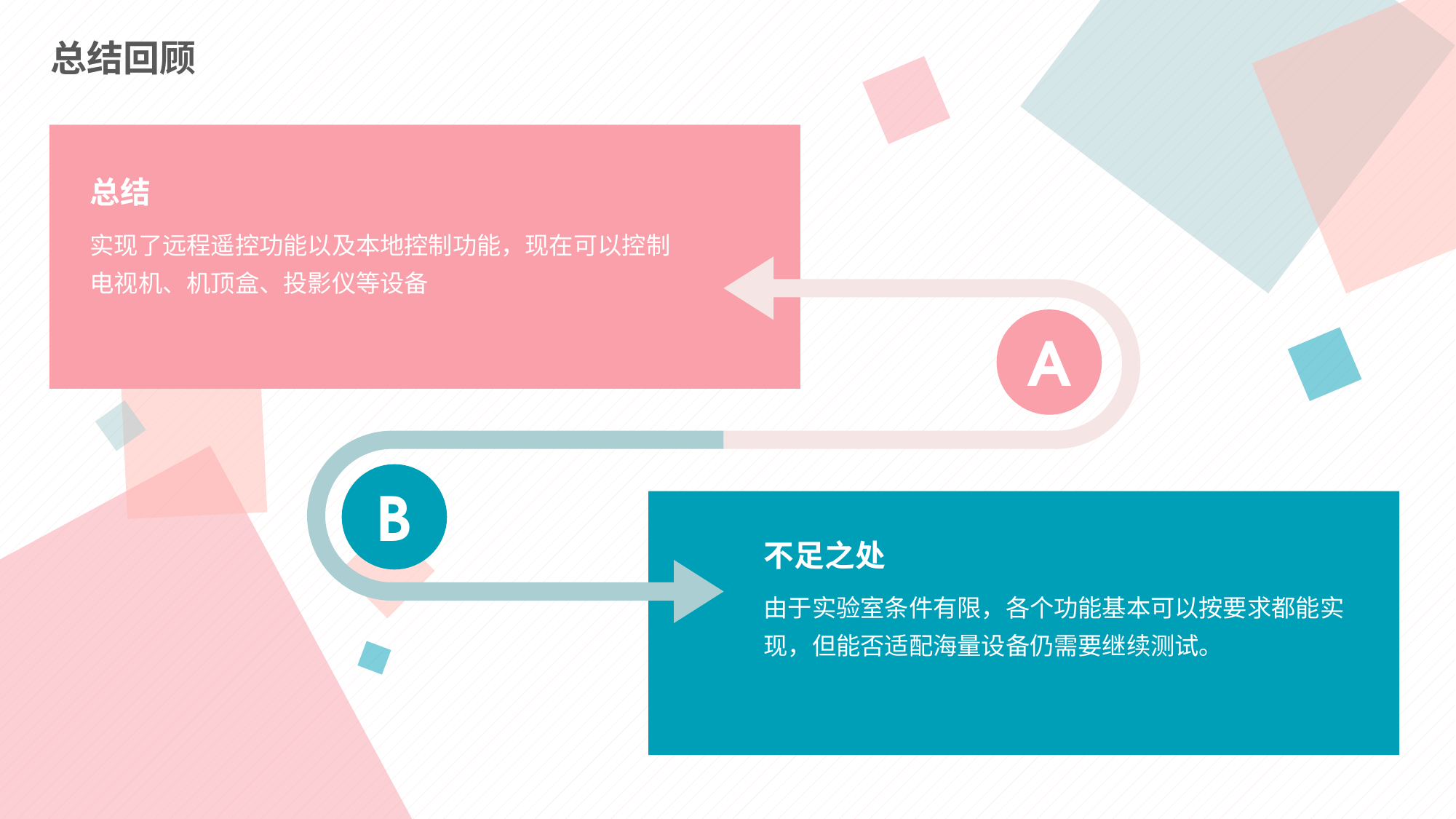

总结回顾

总结
实现了远程遥控功能以及本地控制功能，现在可以控制电视机、机顶盒、投影仪等设备
A

B

不足之处
由于实验室条件有限，各个功能基本可以按要求都能实现，但能否适配海量设备仍需要继续测试。